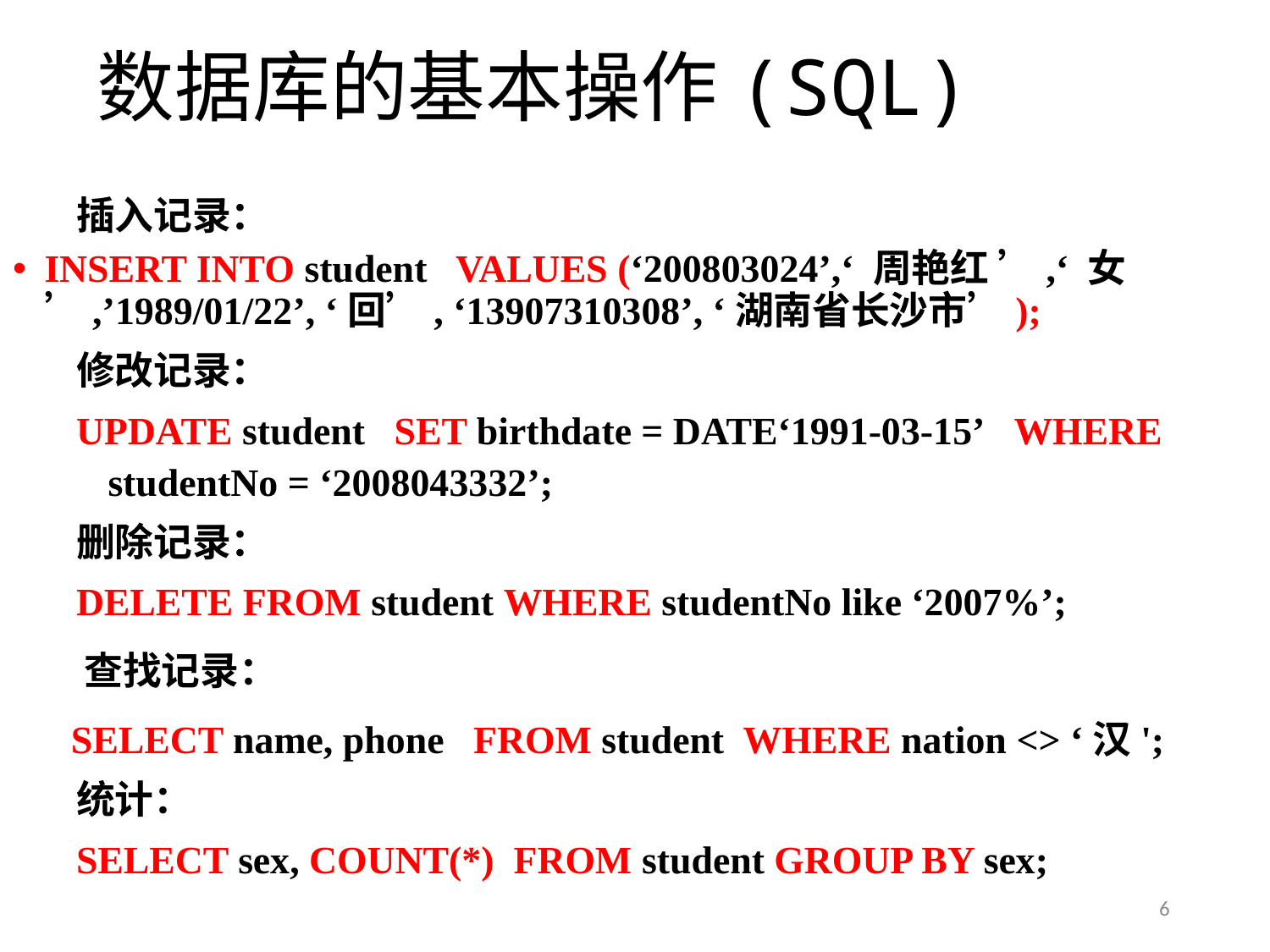

数据库的基本操作(SQL)
插入记录：
INSERT INTO student   VALUES (‘200803024’,‘ 周艳红 ’,‘ 女 ’,’1989/01/22’, ‘回’, ‘13907310308’, ‘湖南省长沙市’);
修改记录：
UPDATE student   SET birthdate = DATE‘1991-03-15’   WHERE studentNo = ‘2008043332’;
删除记录：
DELETE FROM student WHERE studentNo like ‘2007%’;
       查找记录：
      SELECT name, phone   FROM student  WHERE nation <> ‘汉';
统计：
SELECT sex, COUNT(*)  FROM student GROUP BY sex;
6